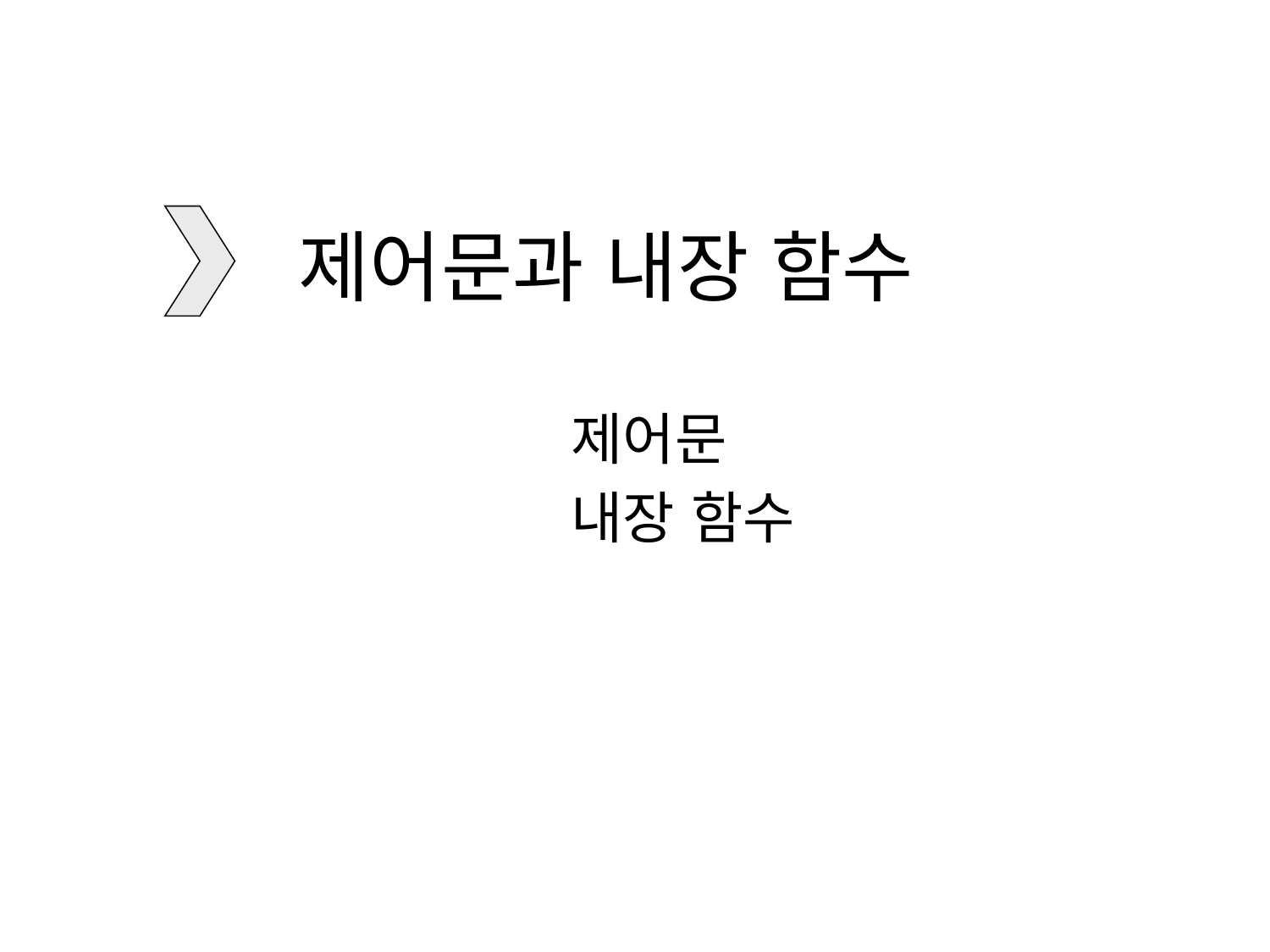

# 제어문과 내장 함수
제어문
내장 함수
제어문
내장 함수